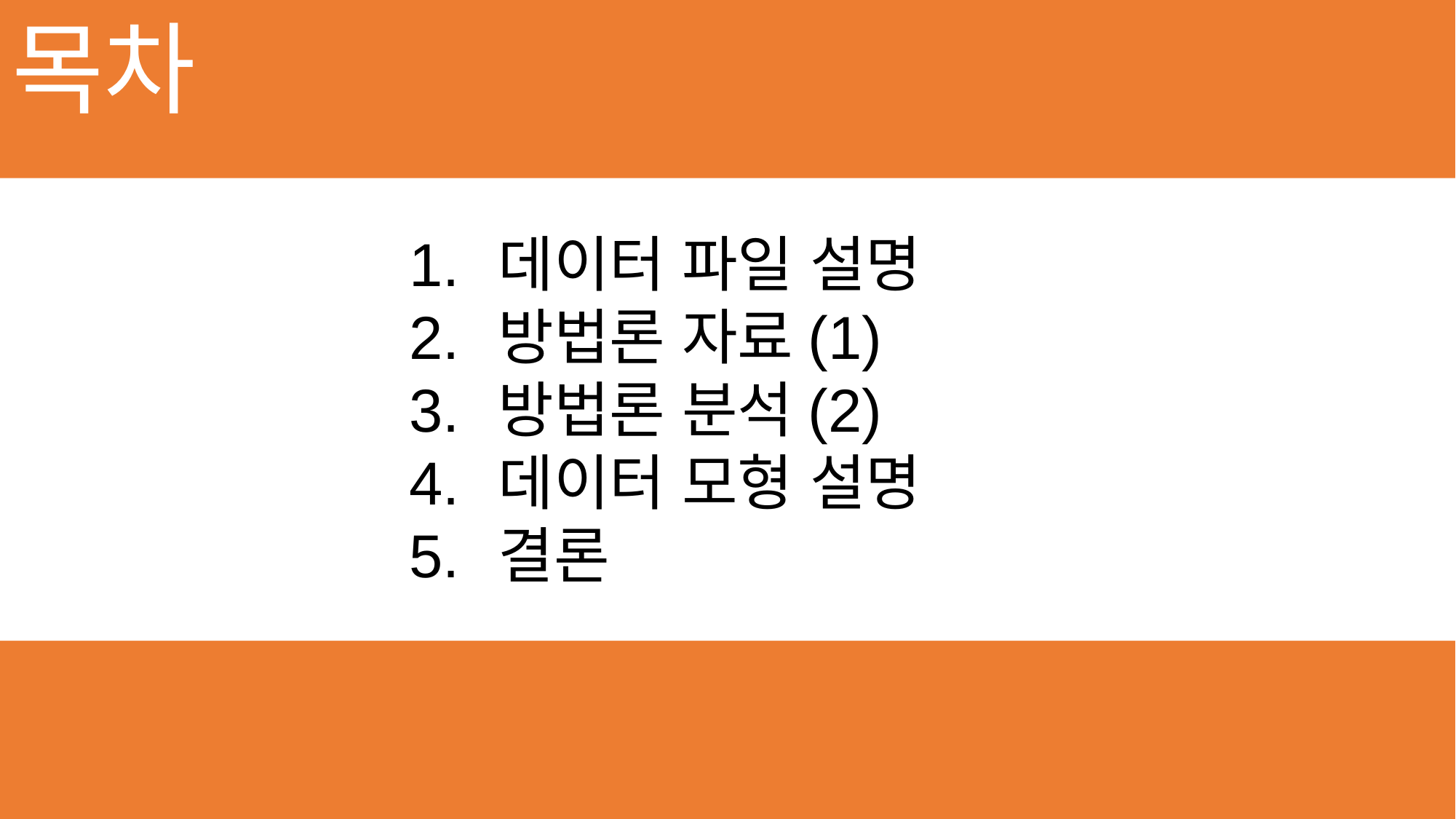

목차

데이터 파일 설명
방법론 자료(1)
방법론 분석(2)
데이터 모형 설명
결론